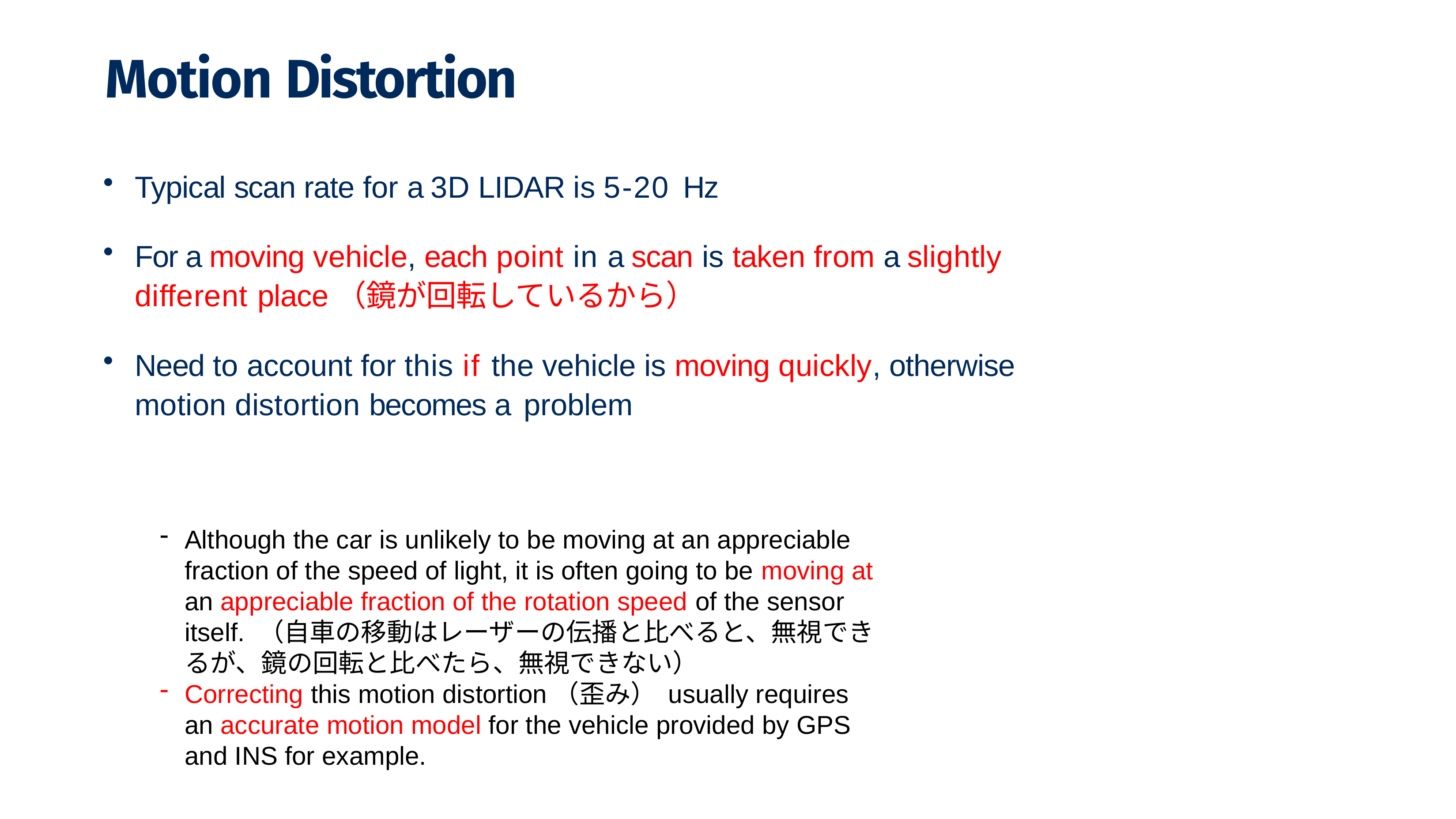

# Motion Distortion
Typical scan rate for a 3D LIDAR is 5-20 Hz
For a moving vehicle, each point in a scan is taken from a slightly  different place（鏡が回転しているから）
Need to account for this if the vehicle is moving quickly, otherwise  motion distortion becomes a problem
Although the car is unlikely to be moving at an appreciable fraction of the speed of light, it is often going to be moving at an appreciable fraction of the rotation speed of the sensor itself. （自車の移動はレーザーの伝播と比べると、無視できるが、鏡の回転と比べたら、無視できない）
Correcting this motion distortion（歪み） usually requires an accurate motion model for the vehicle provided by GPS and INS for example.